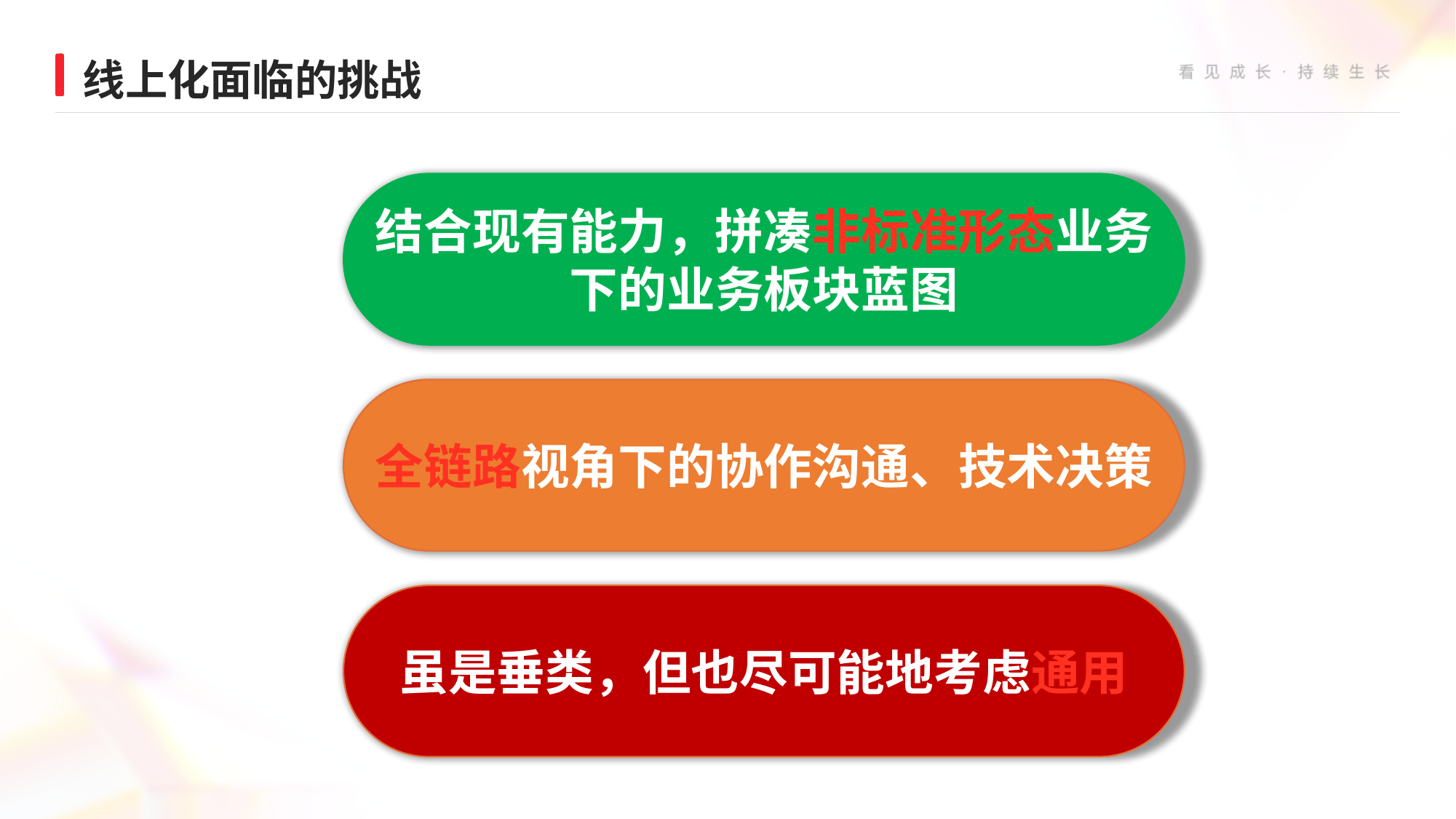

线上化面临的挑战
结合现有能力，拼凑非标准形态业务下的业务板块蓝图
全链路视角下的协作沟通、技术决策
虽是垂类，但也尽可能地考虑通用